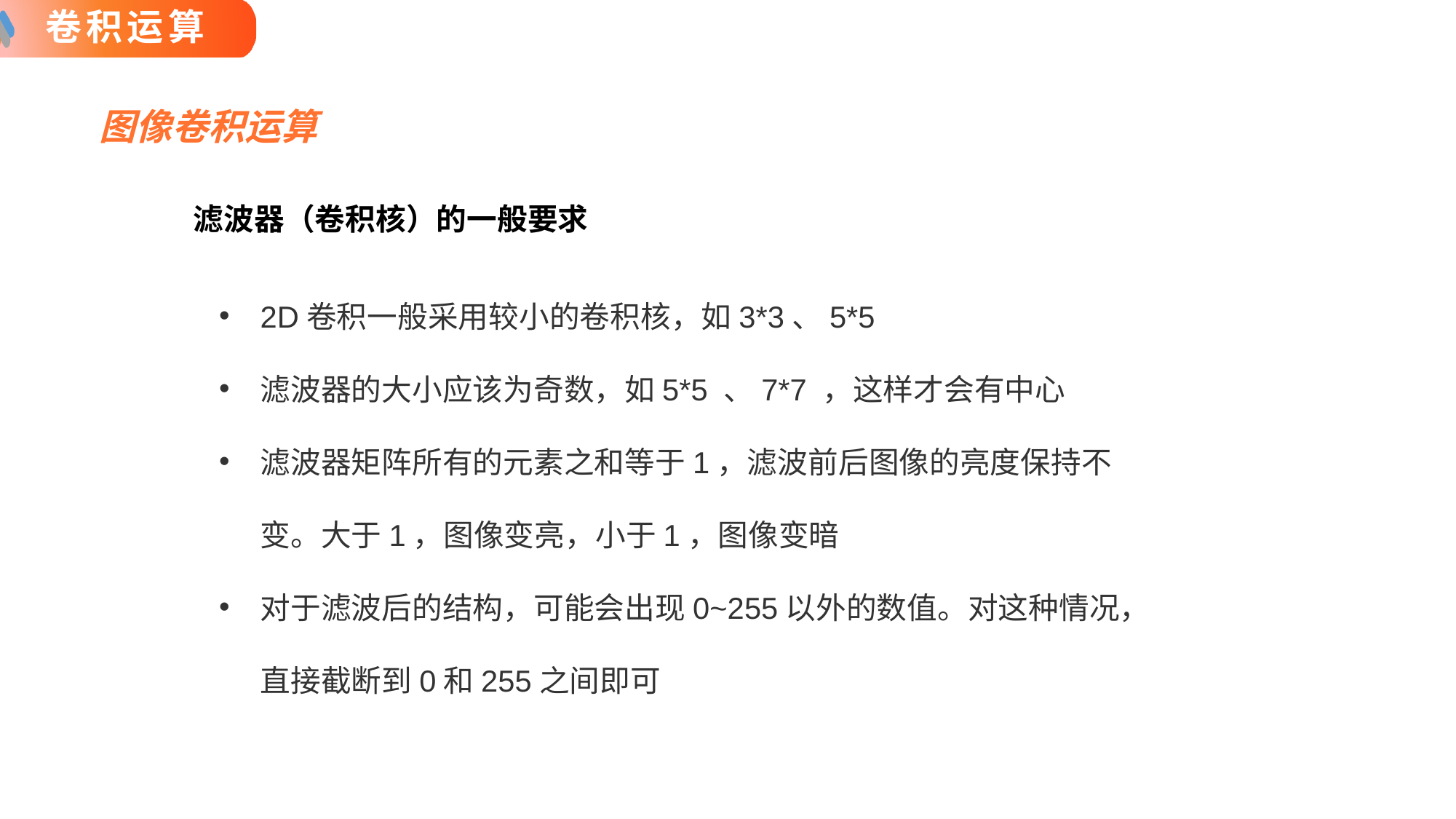

# 卷积运算
图像卷积运算
滤波器（卷积核）的一般要求
2D卷积一般采用较小的卷积核，如3*3、5*5
滤波器的大小应该为奇数，如5*5 、7*7 ，这样才会有中心
滤波器矩阵所有的元素之和等于1，滤波前后图像的亮度保持不变。大于1，图像变亮，小于1，图像变暗
对于滤波后的结构，可能会出现0~255以外的数值。对这种情况，直接截断到0和255之间即可